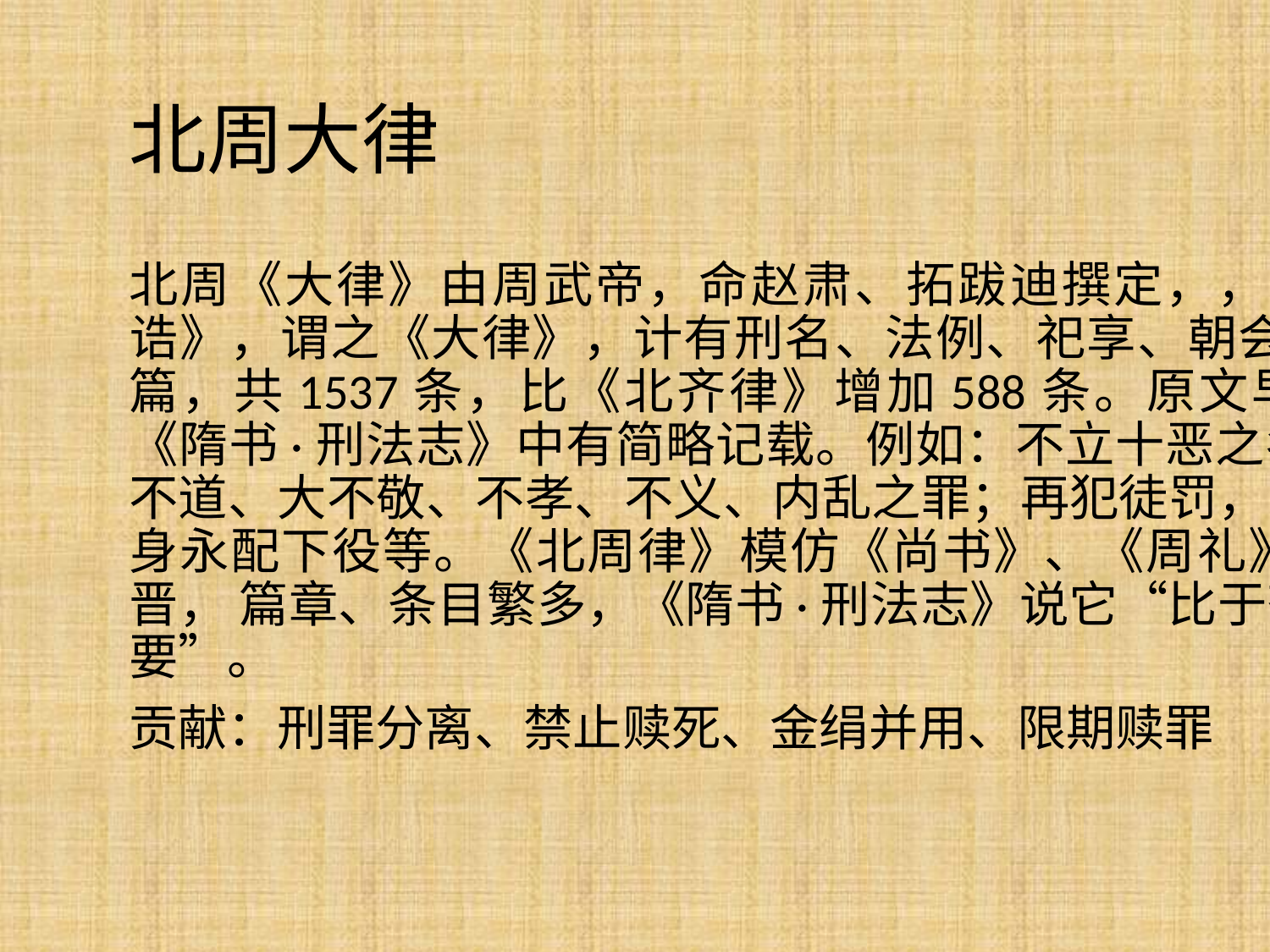

# 北周大律
北周《大律》由周武帝，命赵肃、拓跋迪撰定，，仿《尚书·大诰》，谓之《大律》，计有刑名、法例、祀享、朝会、婚姻等25篇，共1537条，比《北齐律》增加588条。原文早已亡失，在《隋书·刑法志》中有简略记载。例如：不立十恶之名，但重恶逆不道、大不敬、不孝、不义、内乱之罪；再犯徒罚，三犯鞭罚，一身永配下役等。《北周律》模仿《尚书》、《周礼》， 杂采魏、晋， 篇章、条目繁多，《隋书·刑法志》说它“比于齐法，烦而不要”。
贡献：刑罪分离、禁止赎死、金绢并用、限期赎罪